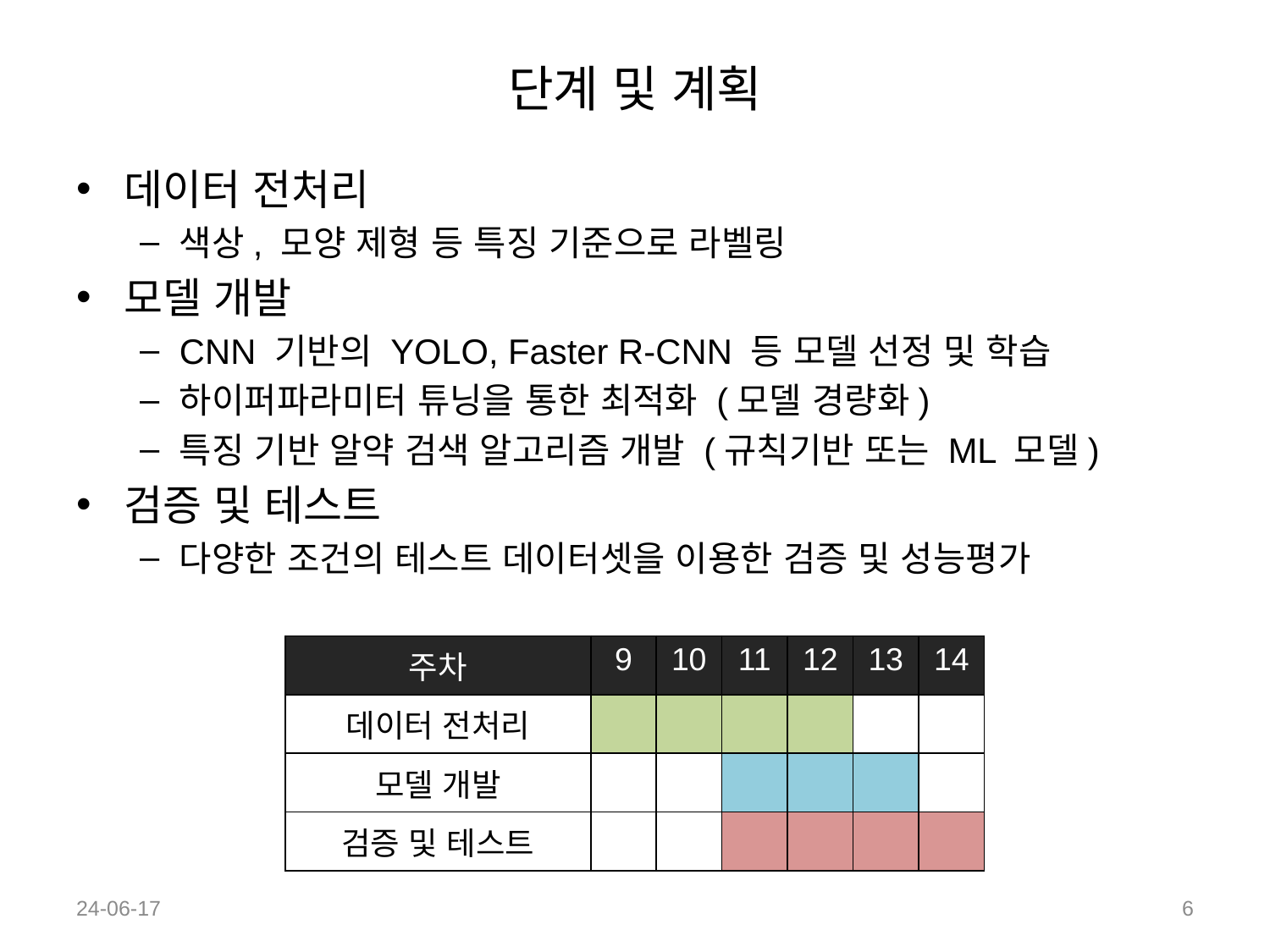

# 단계 및 계획
데이터 전처리
색상, 모양 제형 등 특징 기준으로 라벨링
모델 개발
CNN 기반의 YOLO, Faster R-CNN 등 모델 선정 및 학습
하이퍼파라미터 튜닝을 통한 최적화 (모델 경량화)
특징 기반 알약 검색 알고리즘 개발 (규칙기반 또는 ML 모델)
검증 및 테스트
다양한 조건의 테스트 데이터셋을 이용한 검증 및 성능평가
| 주차 | 9 | 10 | 11 | 12 | 13 | 14 |
| --- | --- | --- | --- | --- | --- | --- |
| 데이터 전처리 |  |  |  |  |  |  |
| 모델 개발 |  |  |  |  |  |  |
| 검증 및 테스트 |  |  |  |  |  |  |
24-06-17
6